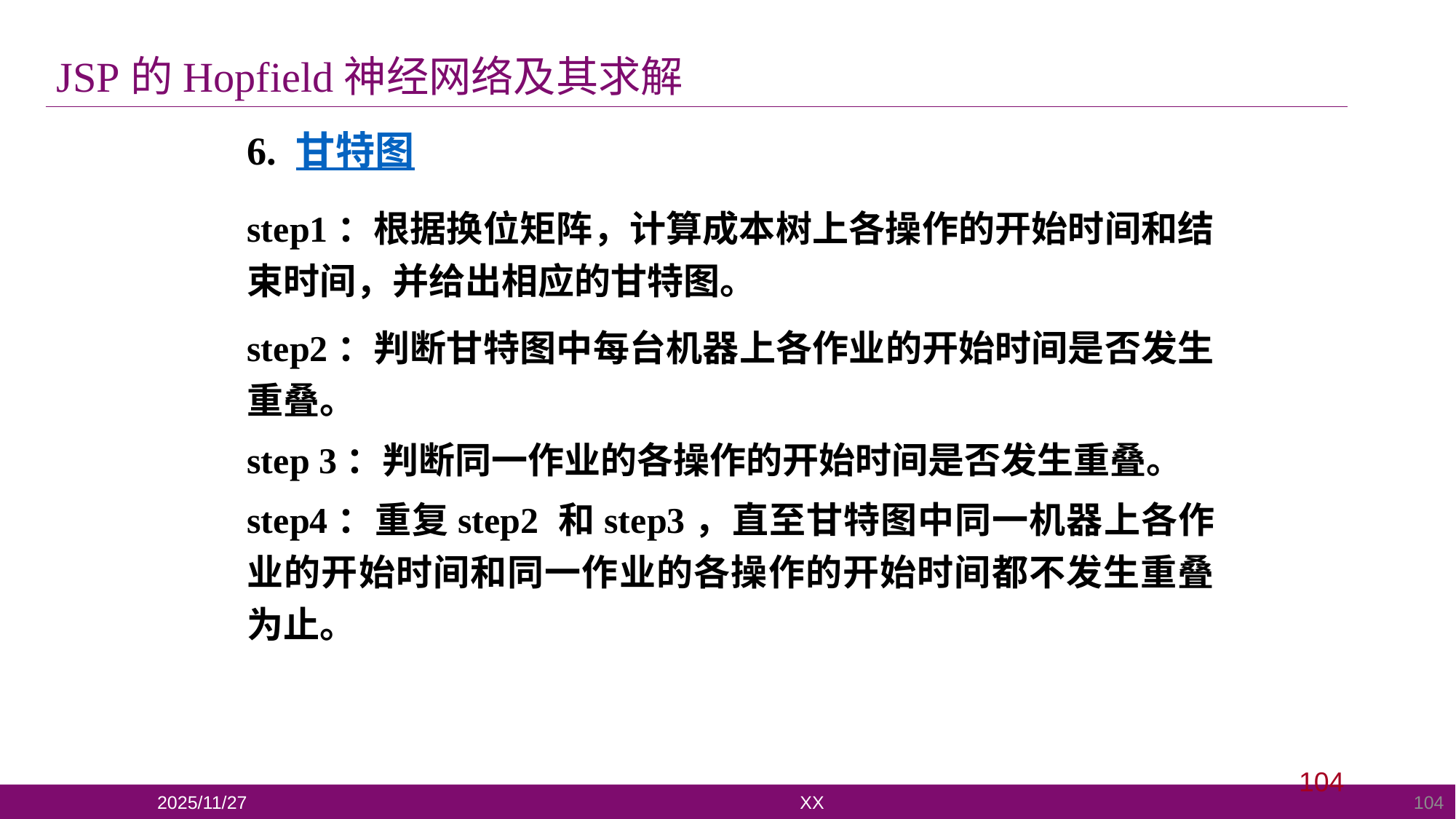

JSP的Hopfield神经网络及其求解
6. 甘特图
step1：根据换位矩阵，计算成本树上各操作的开始时间和结束时间，并给出相应的甘特图。
step2：判断甘特图中每台机器上各作业的开始时间是否发生重叠。
step 3：判断同一作业的各操作的开始时间是否发生重叠。
step4：重复step2 和step3，直至甘特图中同一机器上各作业的开始时间和同一作业的各操作的开始时间都不发生重叠为止。
104